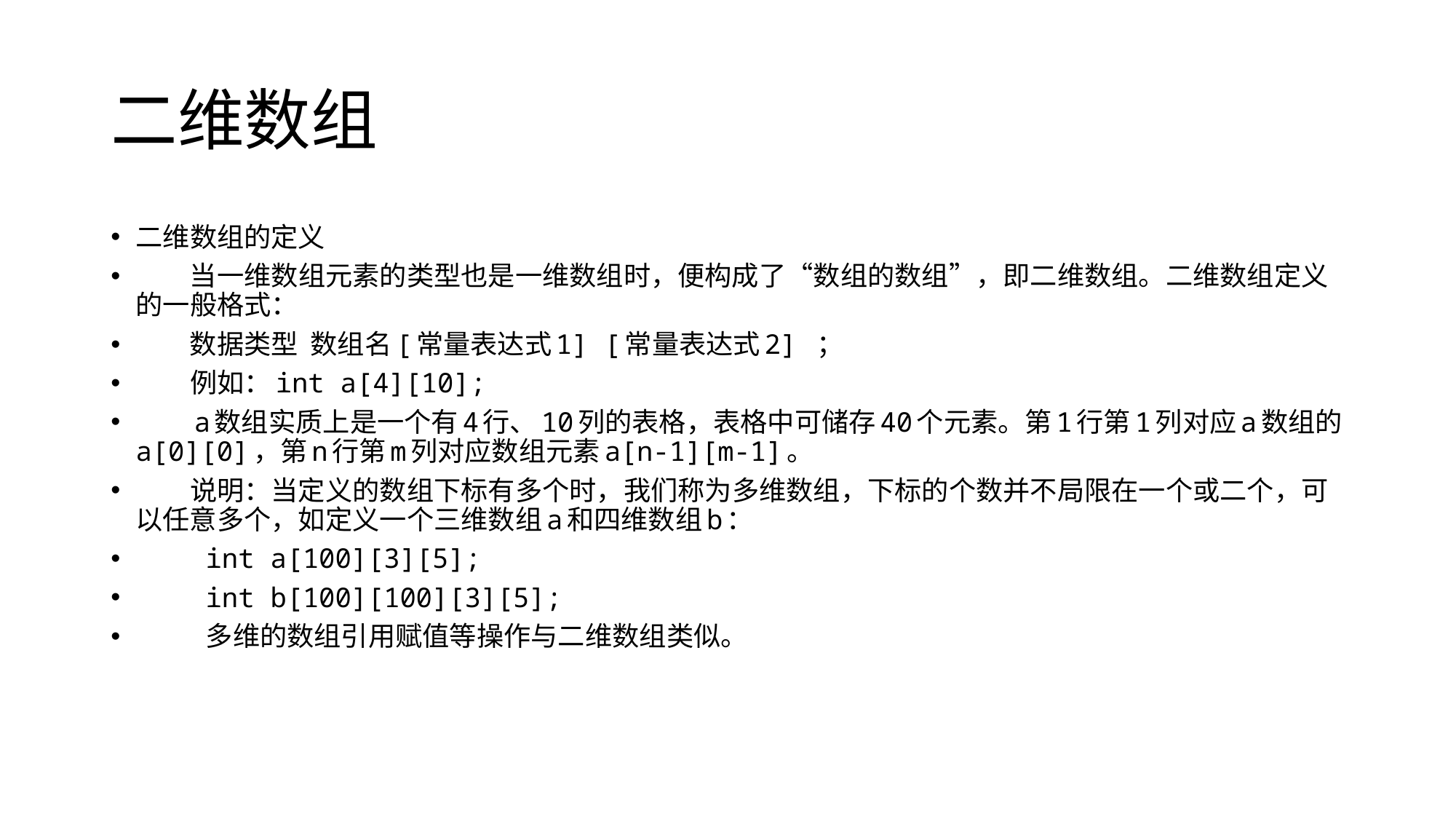

# 二维数组
二维数组的定义
　　当一维数组元素的类型也是一维数组时，便构成了“数组的数组”，即二维数组。二维数组定义的一般格式：
　　数据类型  数组名[常量表达式1] [常量表达式2] ；
　　例如：int a[4][10];
　　a数组实质上是一个有4行、10列的表格，表格中可储存40个元素。第1行第1列对应a数组的a[0][0]，第n行第m列对应数组元素a[n-1][m-1]。
　　说明：当定义的数组下标有多个时，我们称为多维数组，下标的个数并不局限在一个或二个，可以任意多个，如定义一个三维数组a和四维数组b：
	int a[100][3][5];
	int b[100][100][3][5];
	多维的数组引用赋值等操作与二维数组类似。